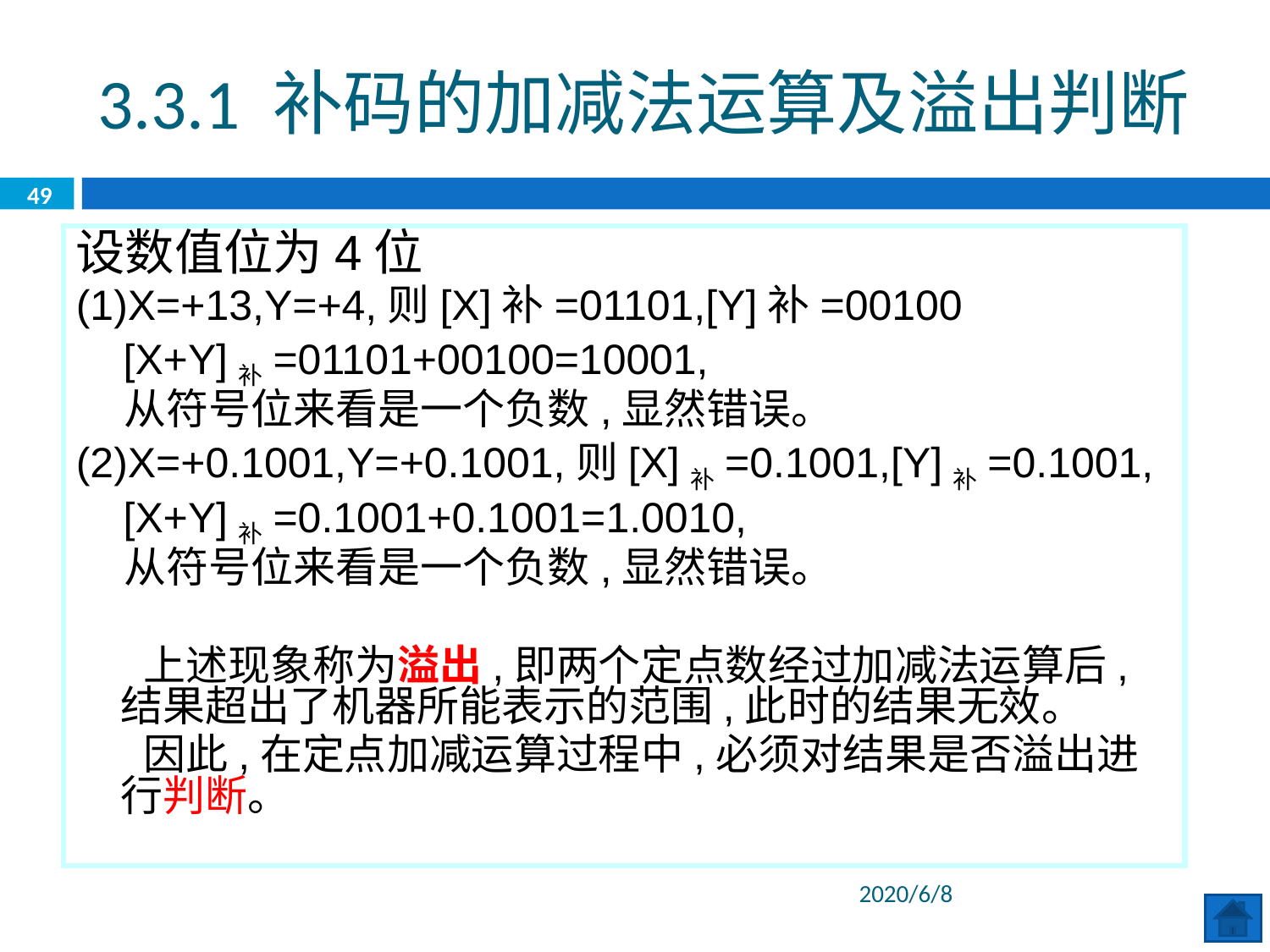

3.3.1 补码的加减法运算及溢出判断
49
设数值位为4位
(1)X=+13,Y=+4,则[X]补=01101,[Y]补=00100
    [X+Y]补=01101+00100=10001,
    从符号位来看是一个负数,显然错误。
(2)X=+0.1001,Y=+0.1001,则[X]补=0.1001,[Y]补=0.1001,
    [X+Y]补=0.1001+0.1001=1.0010,
    从符号位来看是一个负数,显然错误。

      上述现象称为溢出,即两个定点数经过加减法运算后,结果超出了机器所能表示的范围,此时的结果无效。
      因此,在定点加减运算过程中,必须对结果是否溢出进行判断。
2020/6/8